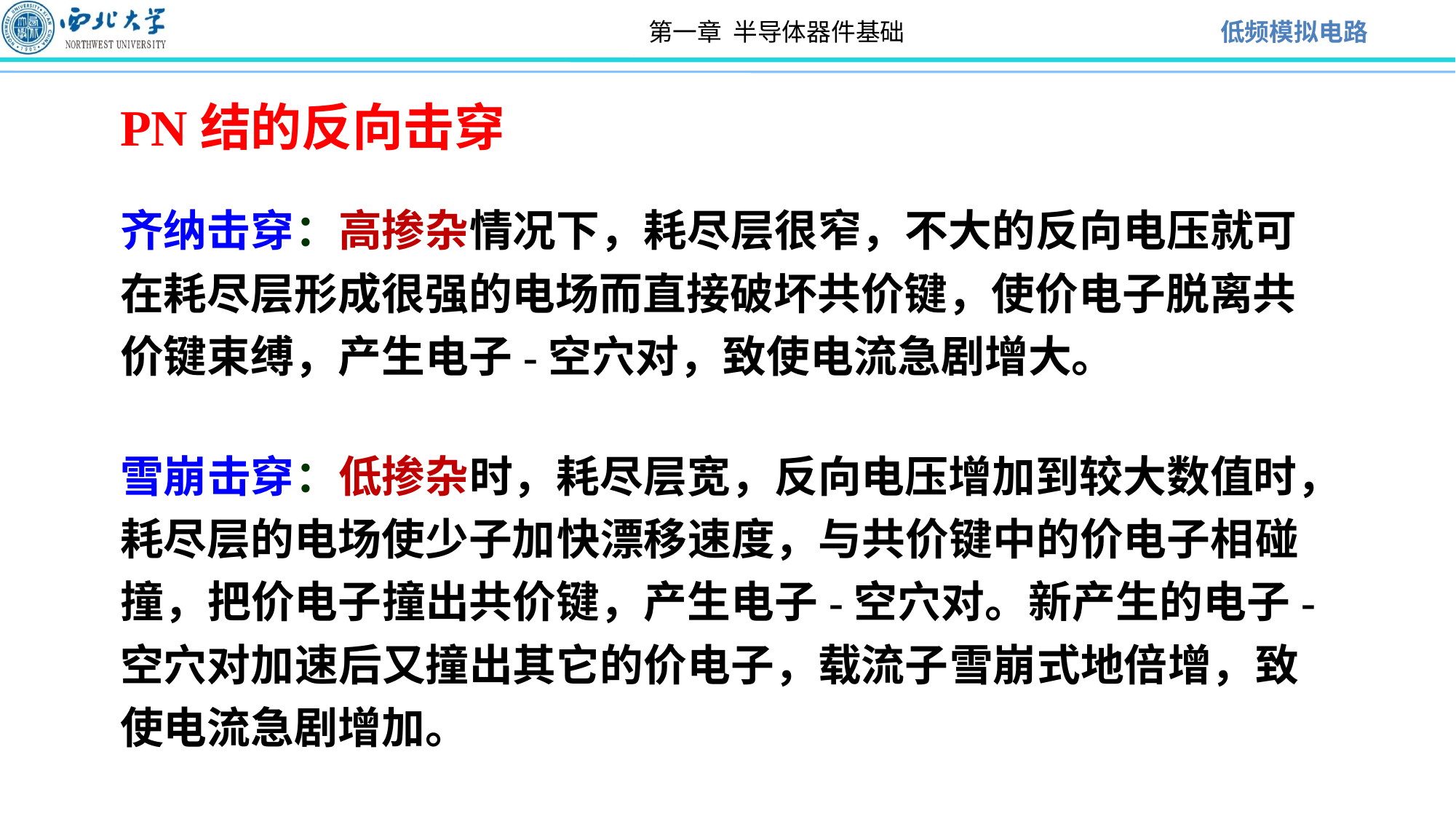

PN结的反向击穿
齐纳击穿：高掺杂情况下，耗尽层很窄，不大的反向电压就可在耗尽层形成很强的电场而直接破坏共价键，使价电子脱离共价键束缚，产生电子-空穴对，致使电流急剧增大。
雪崩击穿：低掺杂时，耗尽层宽，反向电压增加到较大数值时，耗尽层的电场使少子加快漂移速度，与共价键中的价电子相碰撞，把价电子撞出共价键，产生电子-空穴对。新产生的电子-空穴对加速后又撞出其它的价电子，载流子雪崩式地倍增，致使电流急剧增加。
13